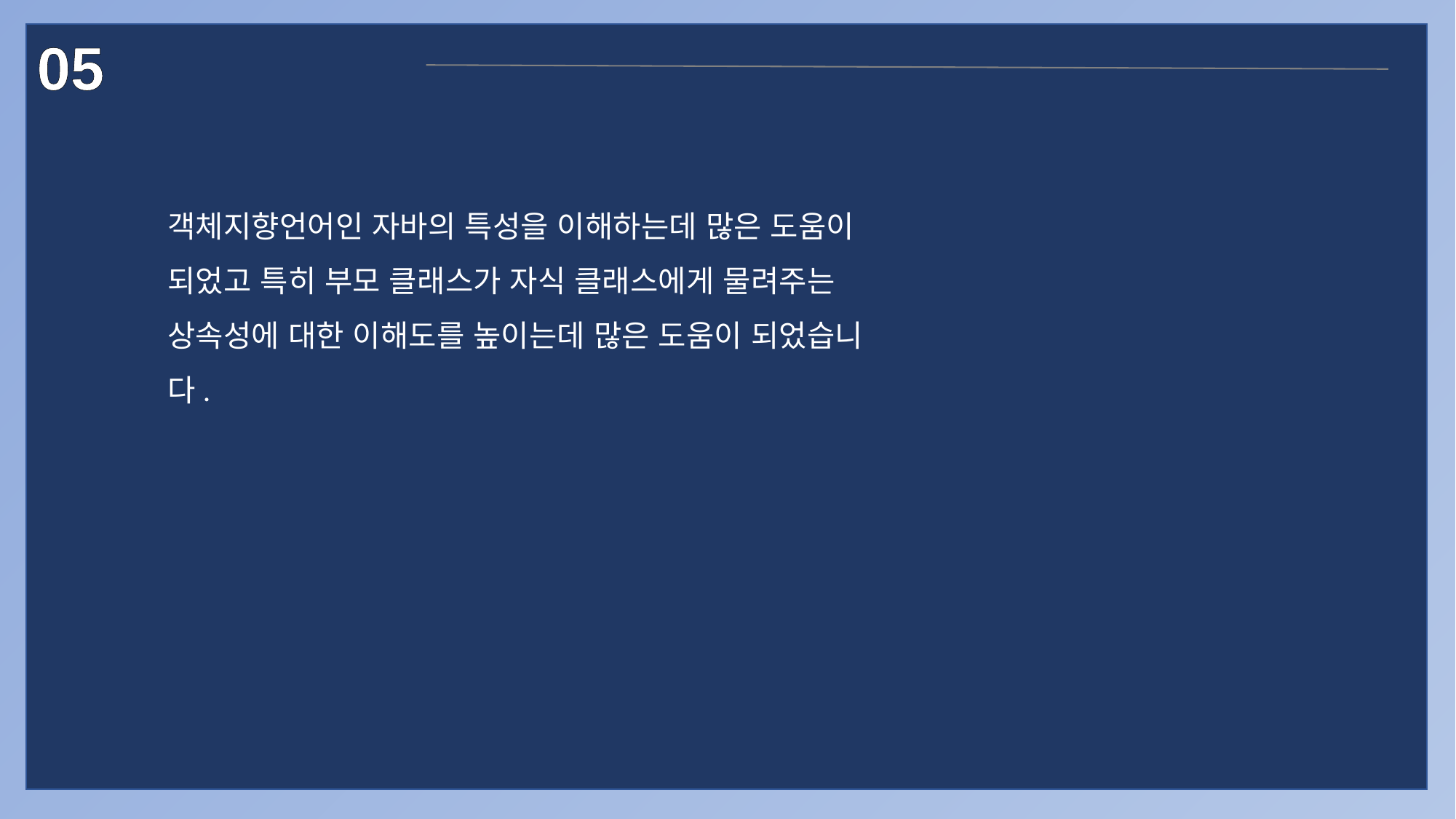

05
자체 평가 의견
객체지향언어인 자바의 특성을 이해하는데 많은 도움이 되었고 특히 부모 클래스가 자식 클래스에게 물려주는 상속성에 대한 이해도를 높이는데 많은 도움이 되었습니다.